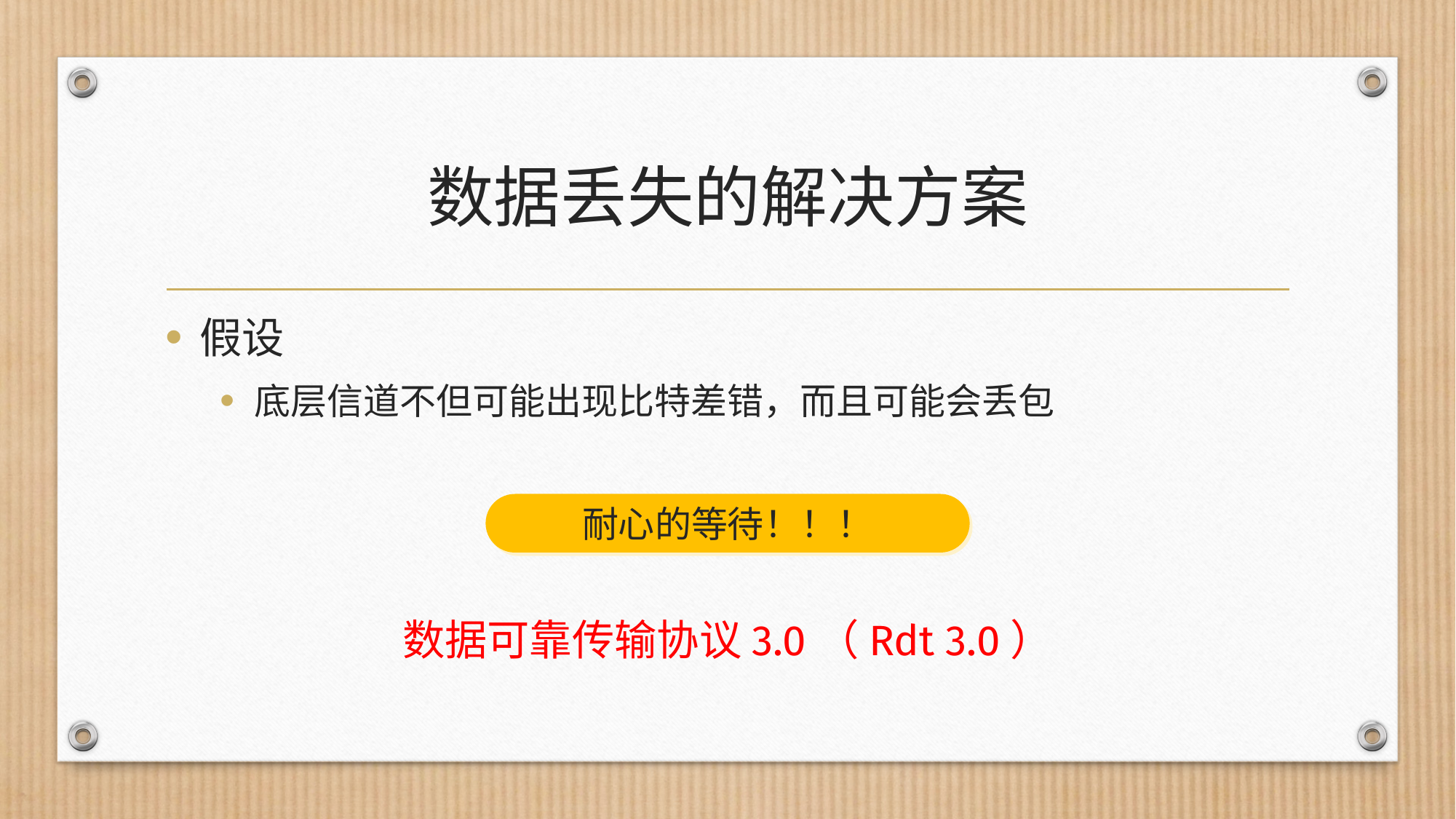

# 数据丢失的解决方案
假设
底层信道不但可能出现比特差错，而且可能会丢包

耐心的等待！！！
数据可靠传输协议3.0（Rdt 3.0）